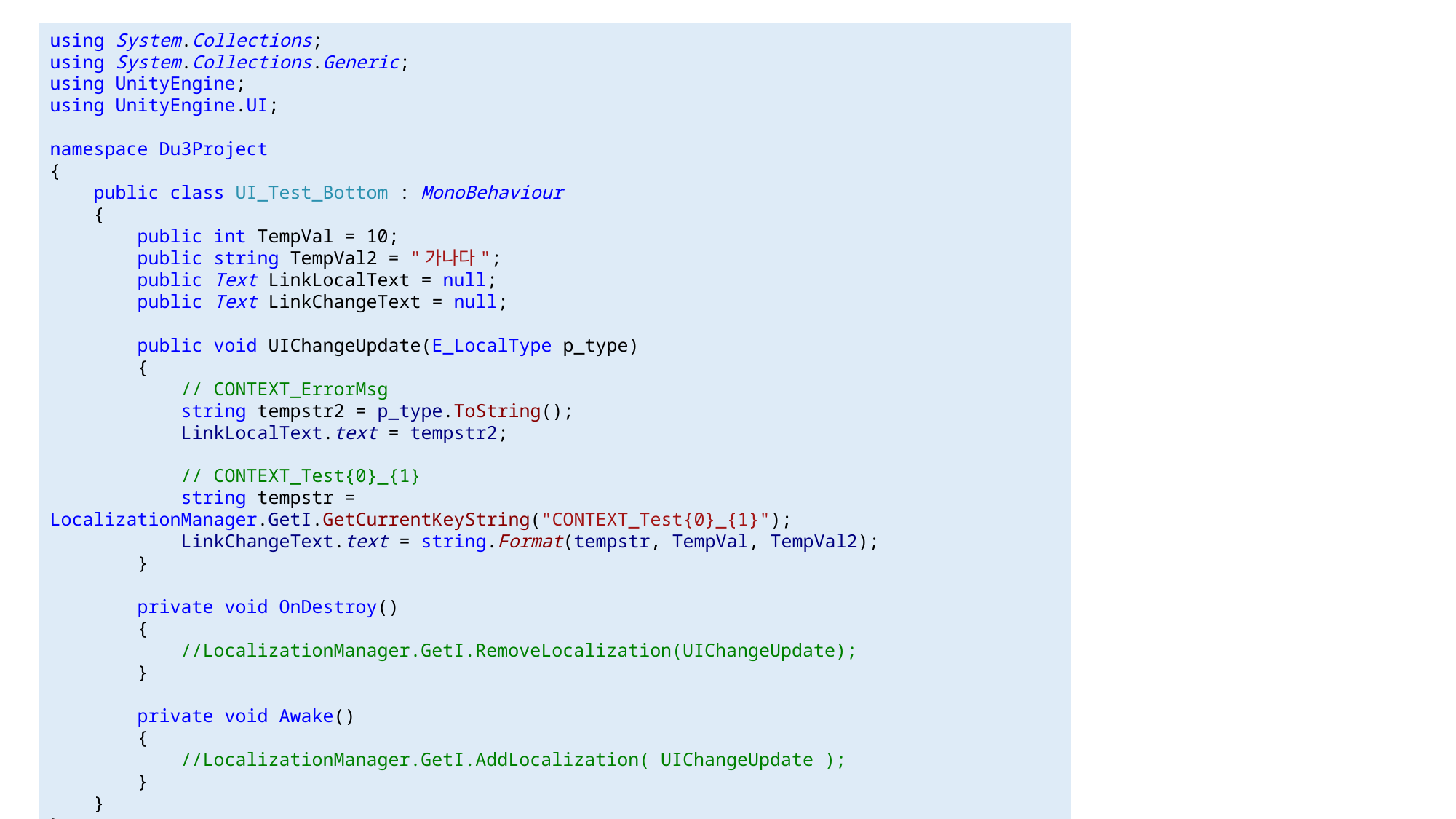

#
using System.Collections;
using System.Collections.Generic;
using UnityEngine;
using UnityEngine.UI;

namespace Du3Project
{
    public class UI_Test_Bottom : MonoBehaviour
    {
        public int TempVal = 10;
        public string TempVal2 = "가나다";
        public Text LinkLocalText = null;
        public Text LinkChangeText = null;

        public void UIChangeUpdate(E_LocalType p_type)
        {
            // CONTEXT_ErrorMsg
            string tempstr2 = p_type.ToString();
            LinkLocalText.text = tempstr2;

            // CONTEXT_Test{0}_{1}
            string tempstr = LocalizationManager.GetI.GetCurrentKeyString("CONTEXT_Test{0}_{1}");
            LinkChangeText.text = string.Format(tempstr, TempVal, TempVal2);
        }

        private void OnDestroy()
        {
            //LocalizationManager.GetI.RemoveLocalization(UIChangeUpdate);
        }

        private void Awake()
        {
            //LocalizationManager.GetI.AddLocalization( UIChangeUpdate );
        }
    }
}